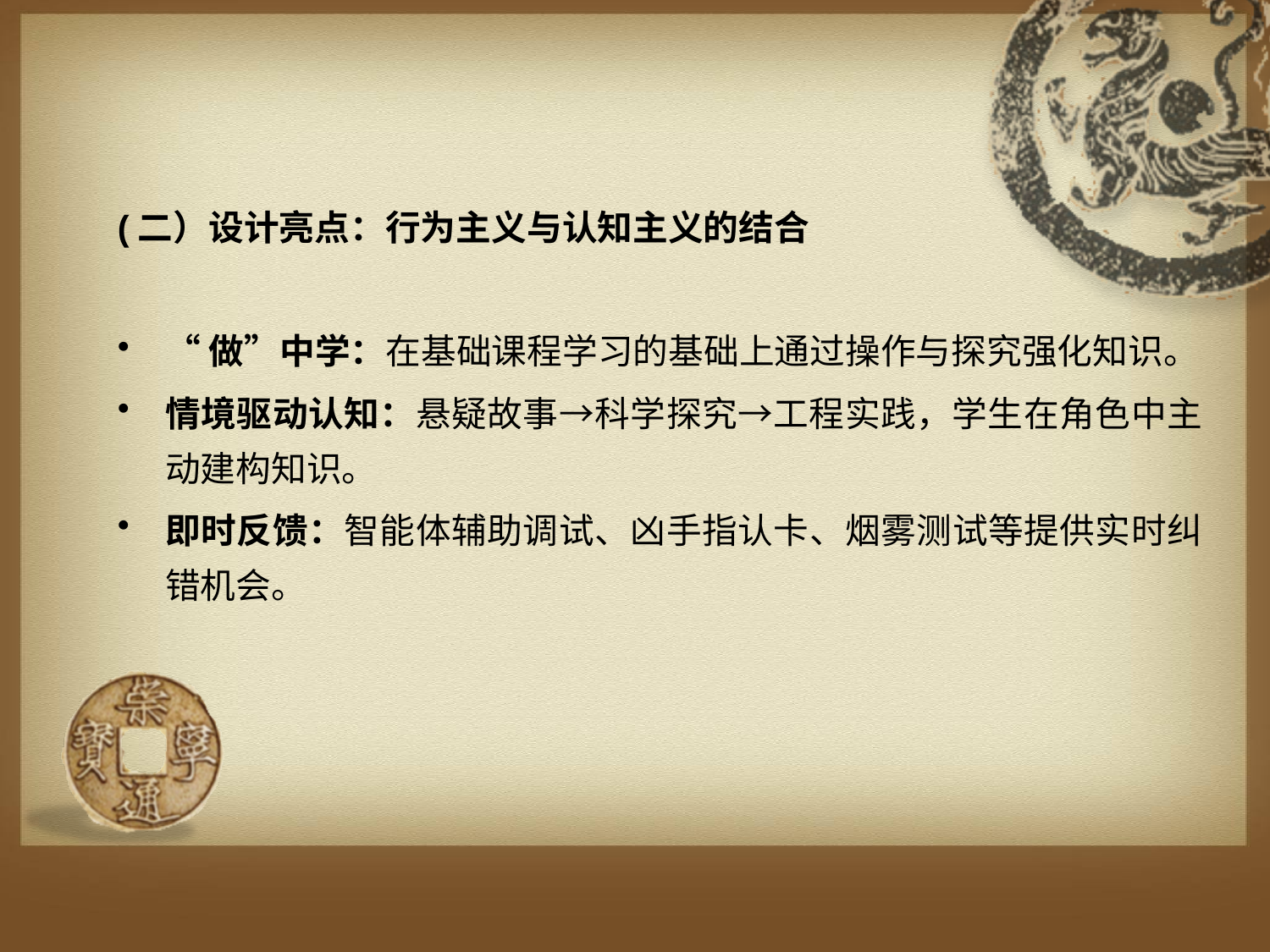

(二）设计亮点：行为主义与认知主义的结合

“做”中学：在基础课程学习的基础上通过操作与探究强化知识。
情境驱动认知：悬疑故事→科学探究→工程实践，学生在角色中主动建构知识。
即时反馈：智能体辅助调试、凶手指认卡、烟雾测试等提供实时纠错机会。